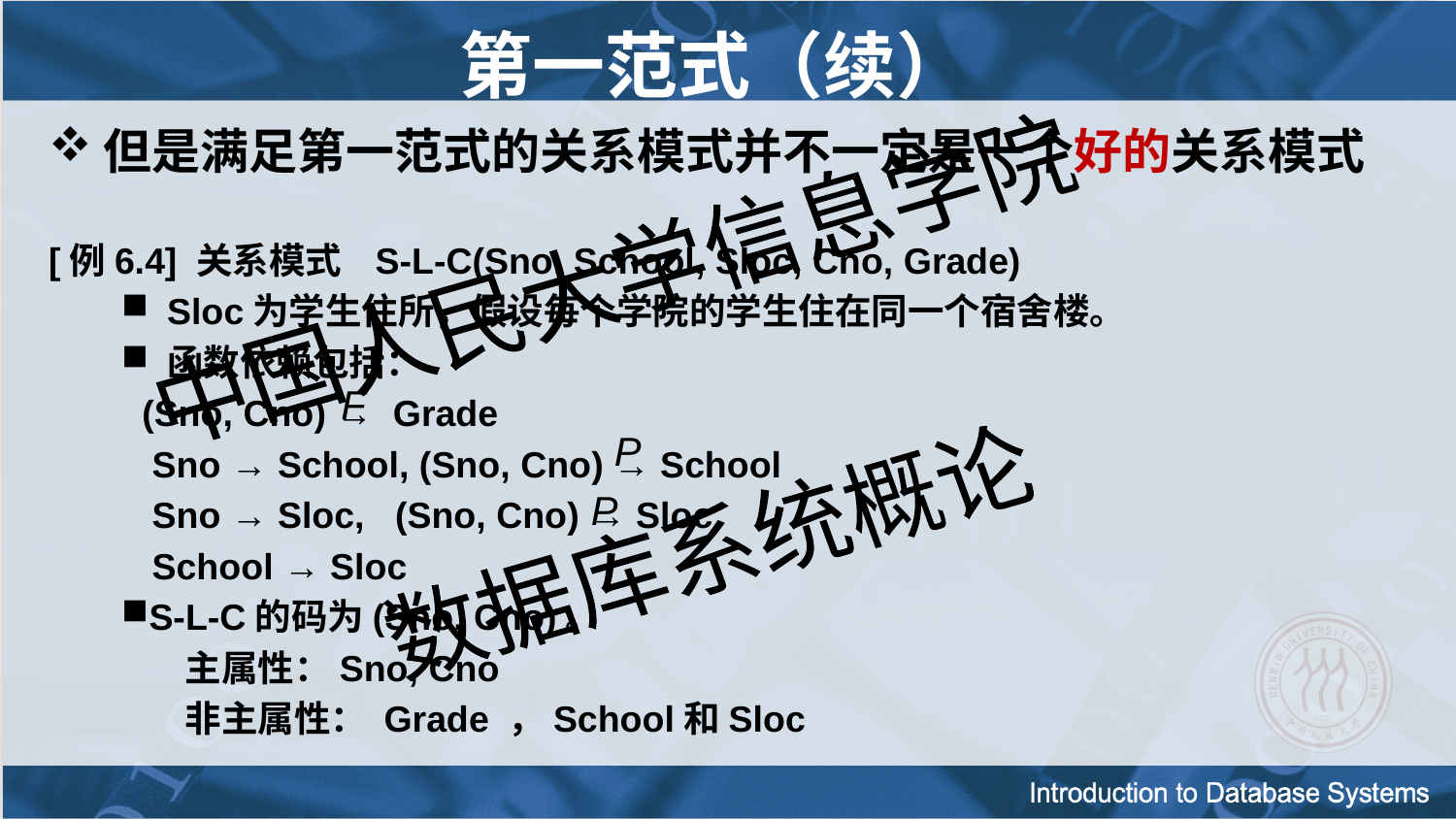

# 第一范式（续）
但是满足第一范式的关系模式并不一定是一个好的关系模式

[例6.4] 关系模式   S-L-C(Sno, School, Sloc, Cno, Grade)
Sloc为学生住所，假设每个学院的学生住在同一个宿舍楼。
函数依赖包括：
  (Sno, Cno) →  Grade
   Sno → School, (Sno, Cno) → School
   Sno → Sloc,   (Sno, Cno) → Sloc
   School → Sloc
S-L-C的码为(Sno, Cno)。
主属性：Sno, Cno
非主属性： Grade ，School和Sloc
F
P
P